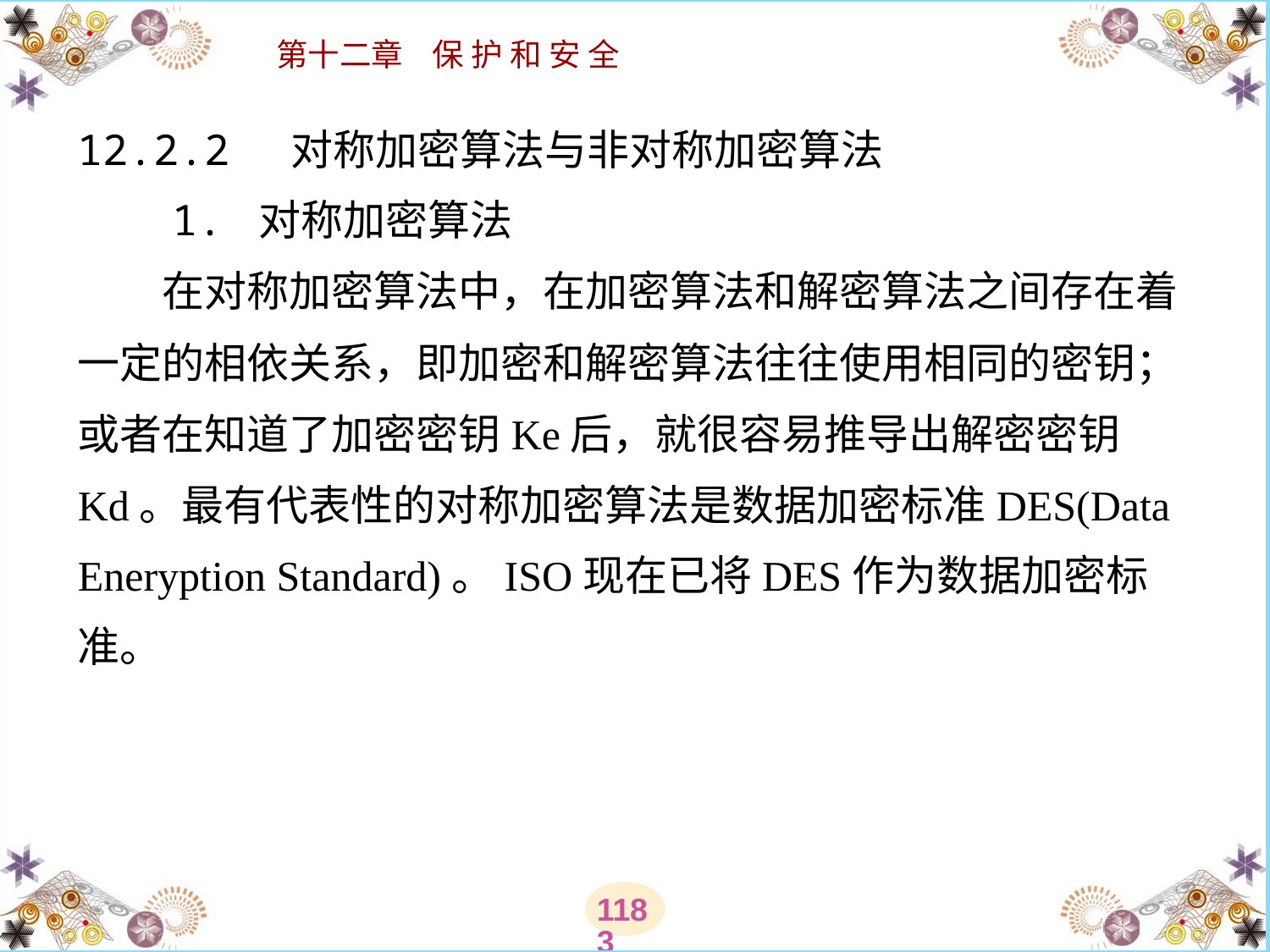

# 12.2.2  对称加密算法与非对称加密算法 　　1. 对称加密算法 　　在对称加密算法中，在加密算法和解密算法之间存在着一定的相依关系，即加密和解密算法往往使用相同的密钥；或者在知道了加密密钥Ke后，就很容易推导出解密密钥Kd。最有代表性的对称加密算法是数据加密标准DES(Data Eneryption Standard)。ISO现在已将DES作为数据加密标准。